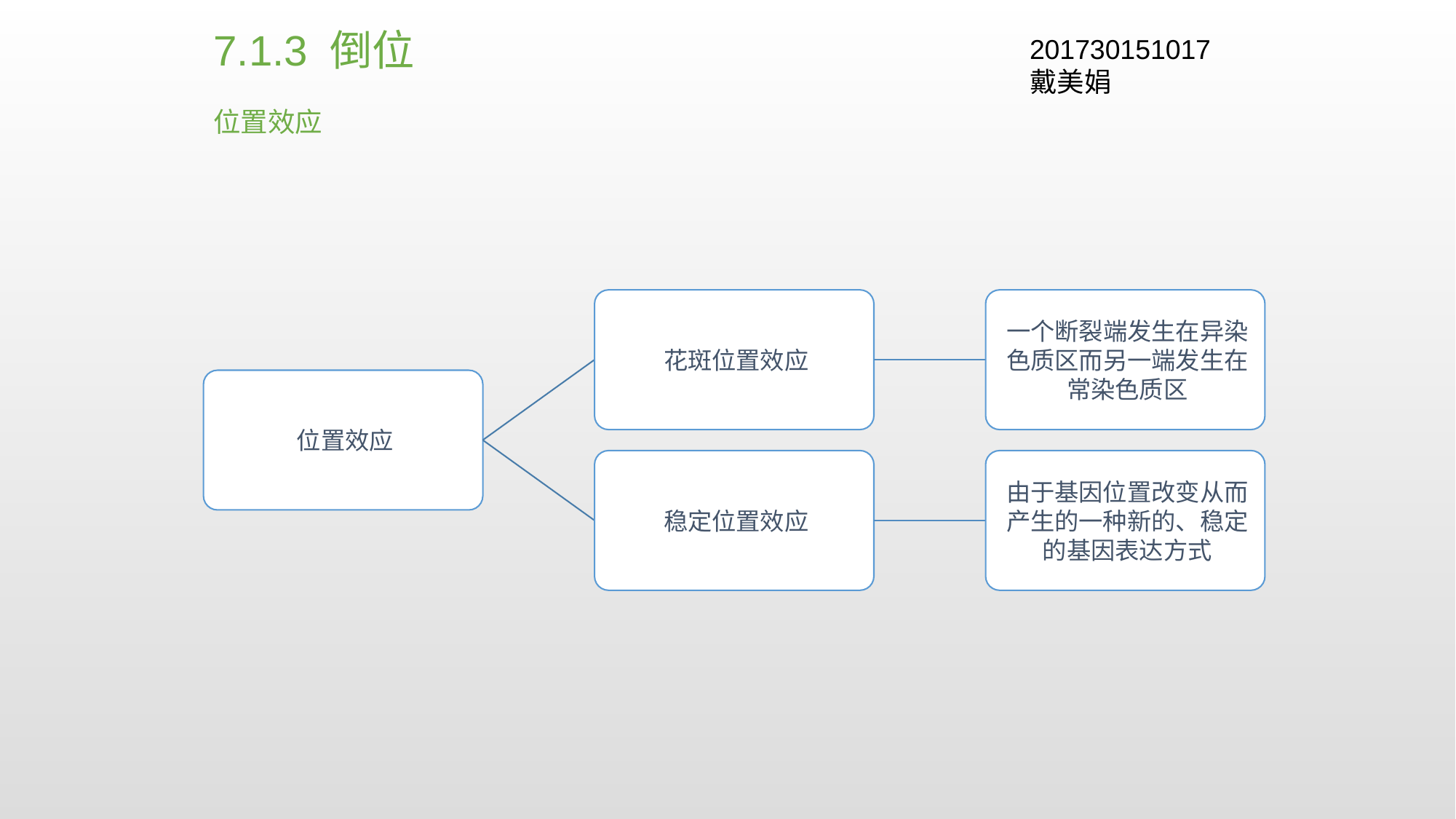

7.1.3 倒位
201730151017
戴美娟
位置效应
位置效应

花斑位置效应

一个断裂端发生在异染色质区而另一端发生在常染色质区

稳定位置效应

由于基因位置改变从而产生的一种新的、稳定的基因表达方式